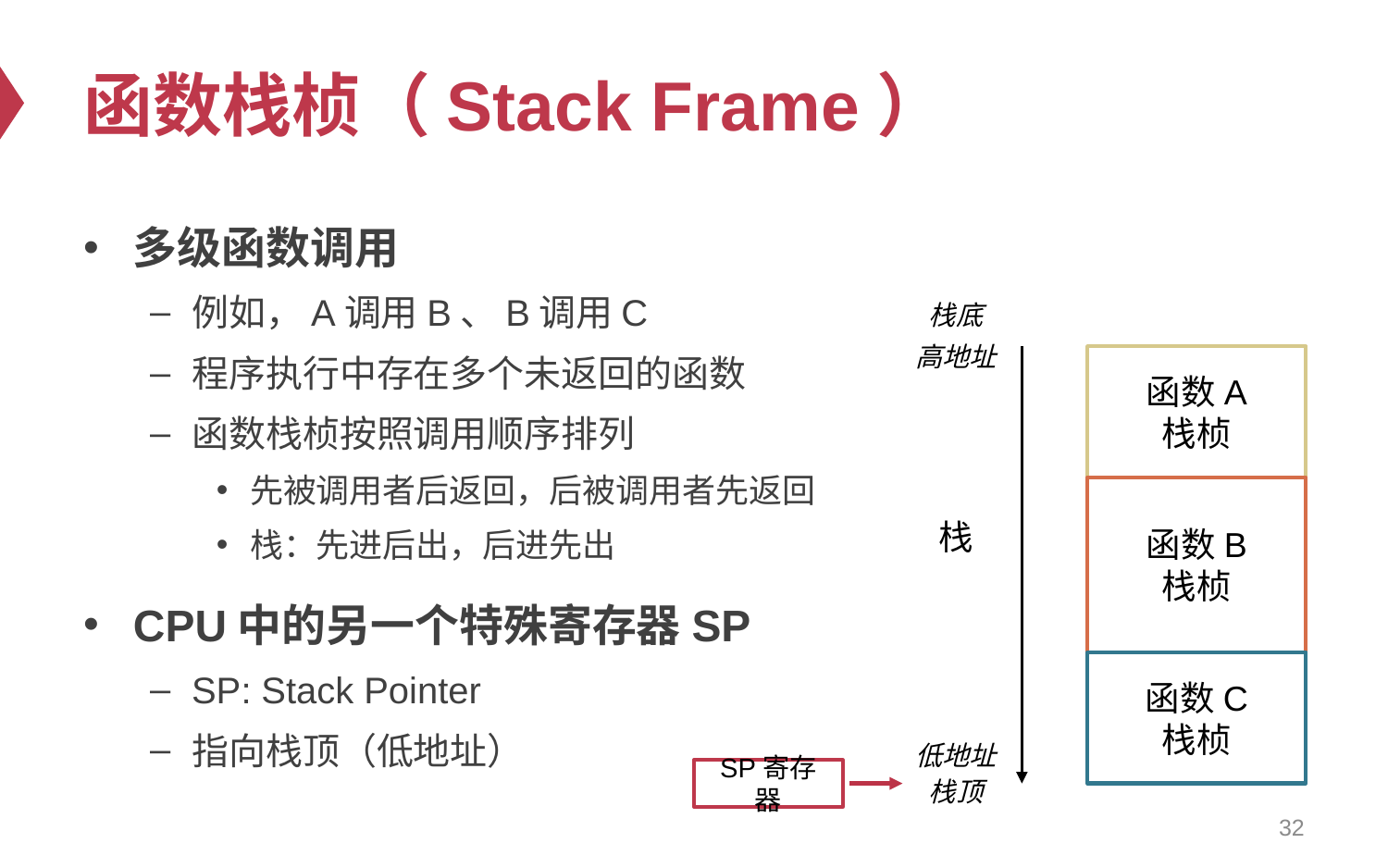

# 函数栈桢（Stack Frame）
多级函数调用
例如，A调用B、B调用C
程序执行中存在多个未返回的函数
函数栈桢按照调用顺序排列
先被调用者后返回，后被调用者先返回
栈：先进后出，后进先出
CPU中的另一个特殊寄存器SP
SP: Stack Pointer
指向栈顶（低地址）
栈底
高地址
函数A
栈桢
函数B
栈桢
栈
函数C
栈桢
低地址
SP寄存器
栈顶
32